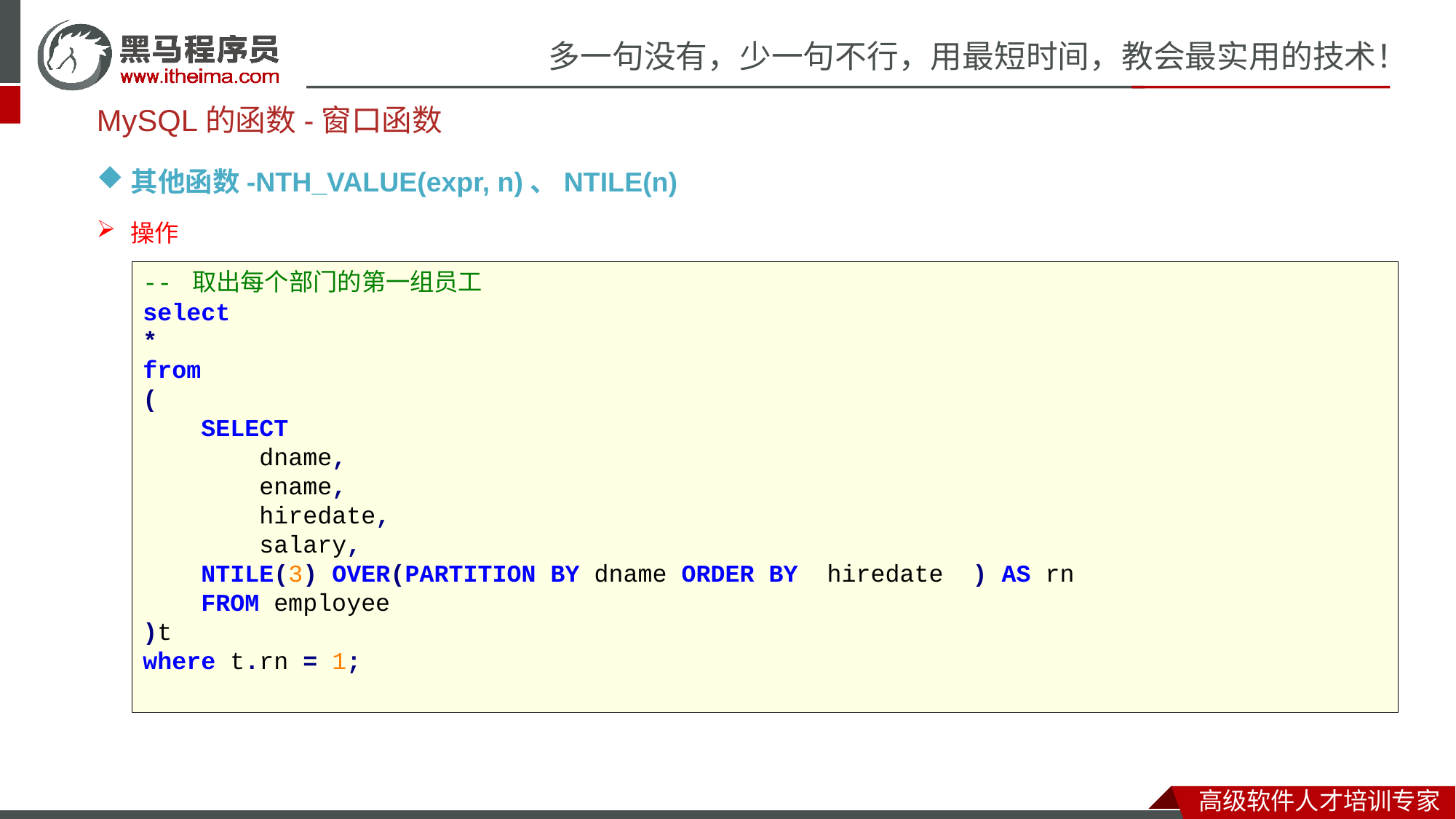

MySQL的函数-窗口函数
其他函数-NTH_VALUE(expr, n)、NTILE(n)
操作
-- 取出每个部门的第一组员工
select
*
from
(
    SELECT
        dname,
        ename,
        hiredate,
        salary,
    NTILE(3) OVER(PARTITION BY dname ORDER BY  hiredate  ) AS rn
    FROM employee
)t
where t.rn = 1;